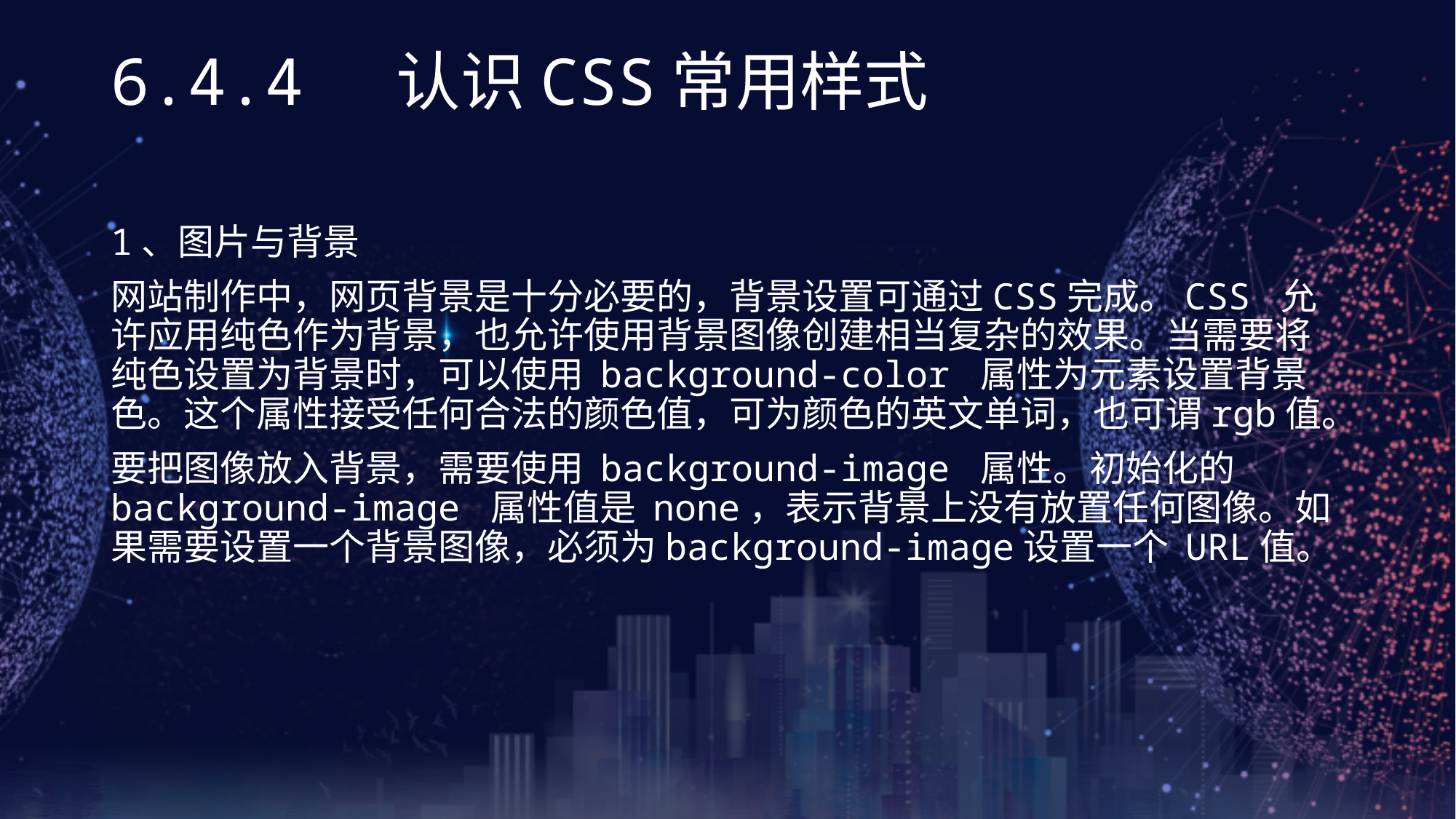

# 6.4.4  认识CSS常用样式
1、图片与背景
网站制作中，网页背景是十分必要的，背景设置可通过CSS完成。CSS 允许应用纯色作为背景，也允许使用背景图像创建相当复杂的效果。当需要将纯色设置为背景时，可以使用 background-color 属性为元素设置背景色。这个属性接受任何合法的颜色值，可为颜色的英文单词，也可谓rgb值。
要把图像放入背景，需要使用 background-image 属性。初始化的background-image 属性值是 none，表示背景上没有放置任何图像。如果需要设置一个背景图像，必须为background-image设置一个 URL值。